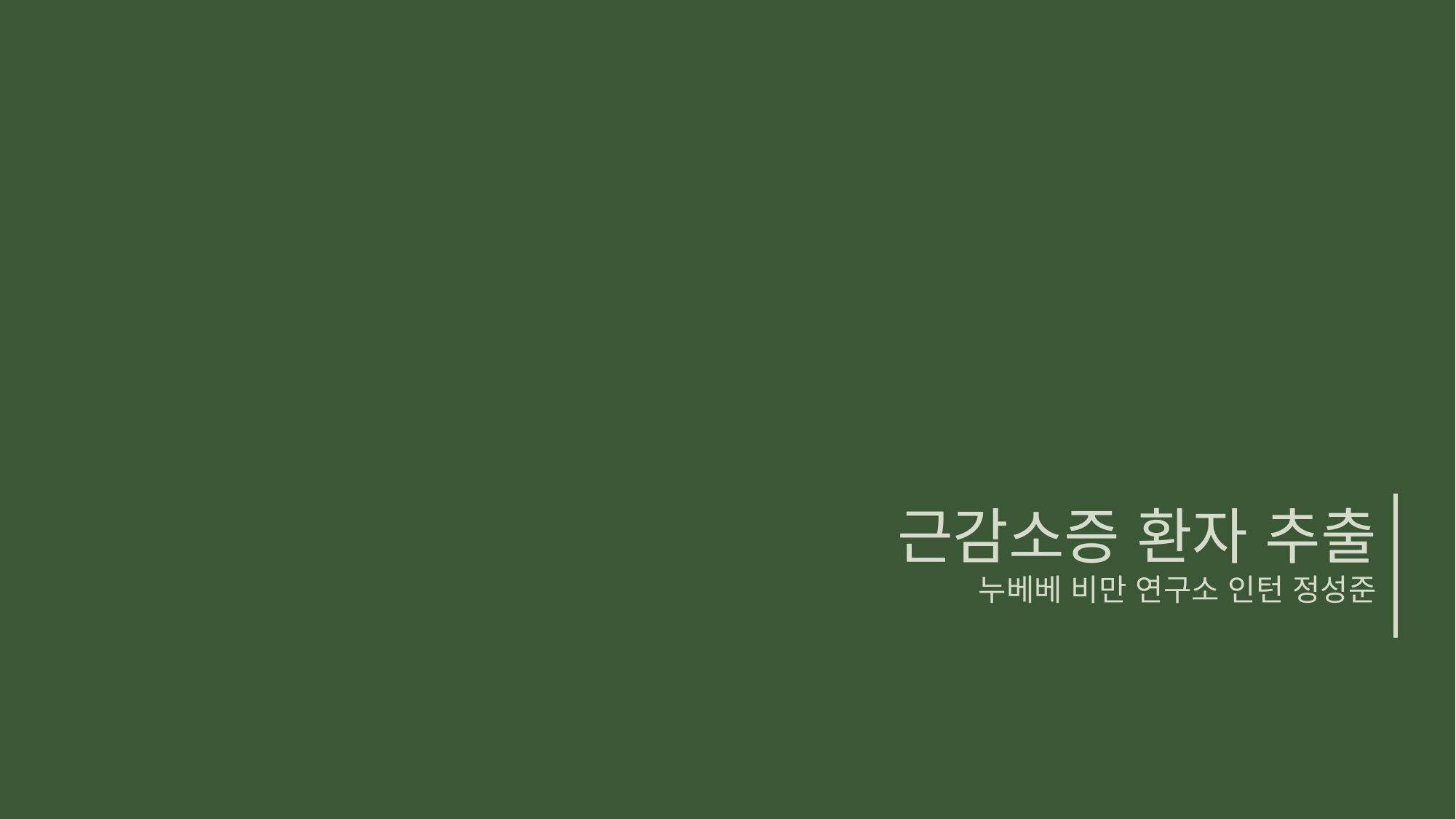

근감소증 환자 추출
누베베 비만 연구소 인턴 정성준